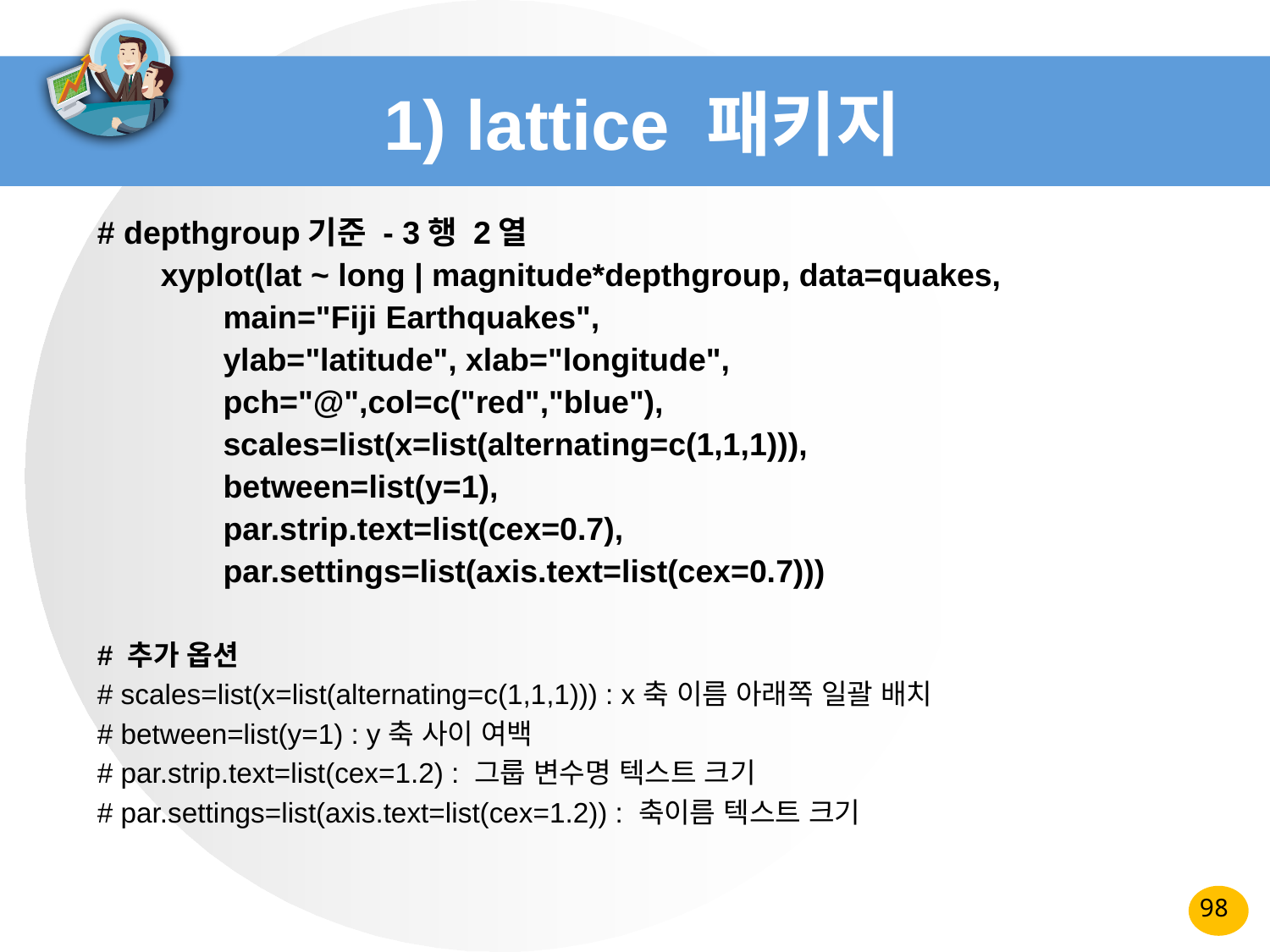

# 1) lattice 패키지
# depthgroup기준 - 3행 2열
xyplot(lat ~ long | magnitude*depthgroup, data=quakes,
       main="Fiji Earthquakes",
       ylab="latitude", xlab="longitude",
       pch="@",col=c("red","blue"),
       scales=list(x=list(alternating=c(1,1,1))),
       between=list(y=1),
       par.strip.text=list(cex=0.7),
       par.settings=list(axis.text=list(cex=0.7)))

# 추가 옵션
# scales=list(x=list(alternating=c(1,1,1))) : x축 이름 아래쪽 일괄 배치
# between=list(y=1) : y축 사이 여백
# par.strip.text=list(cex=1.2) : 그룹 변수명 텍스트 크기
# par.settings=list(axis.text=list(cex=1.2)) : 축이름 텍스트 크기
98